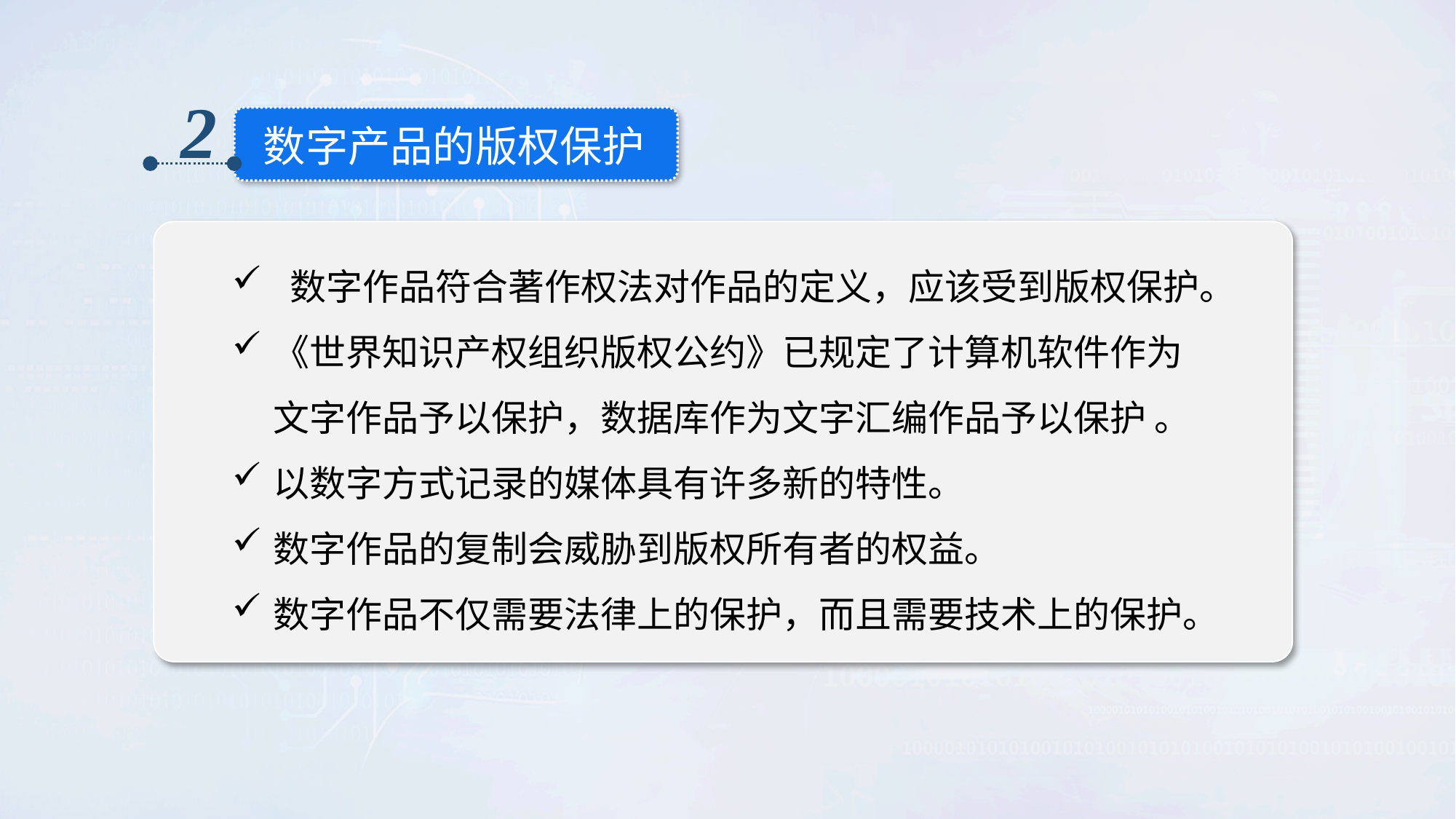

2

数字产品的版权保护

 数字作品符合著作权法对作品的定义，应该受到版权保护。
《世界知识产权组织版权公约》已规定了计算机软件作为文字作品予以保护，数据库作为文字汇编作品予以保护 。
以数字方式记录的媒体具有许多新的特性。
数字作品的复制会威胁到版权所有者的权益。
数字作品不仅需要法律上的保护，而且需要技术上的保护。